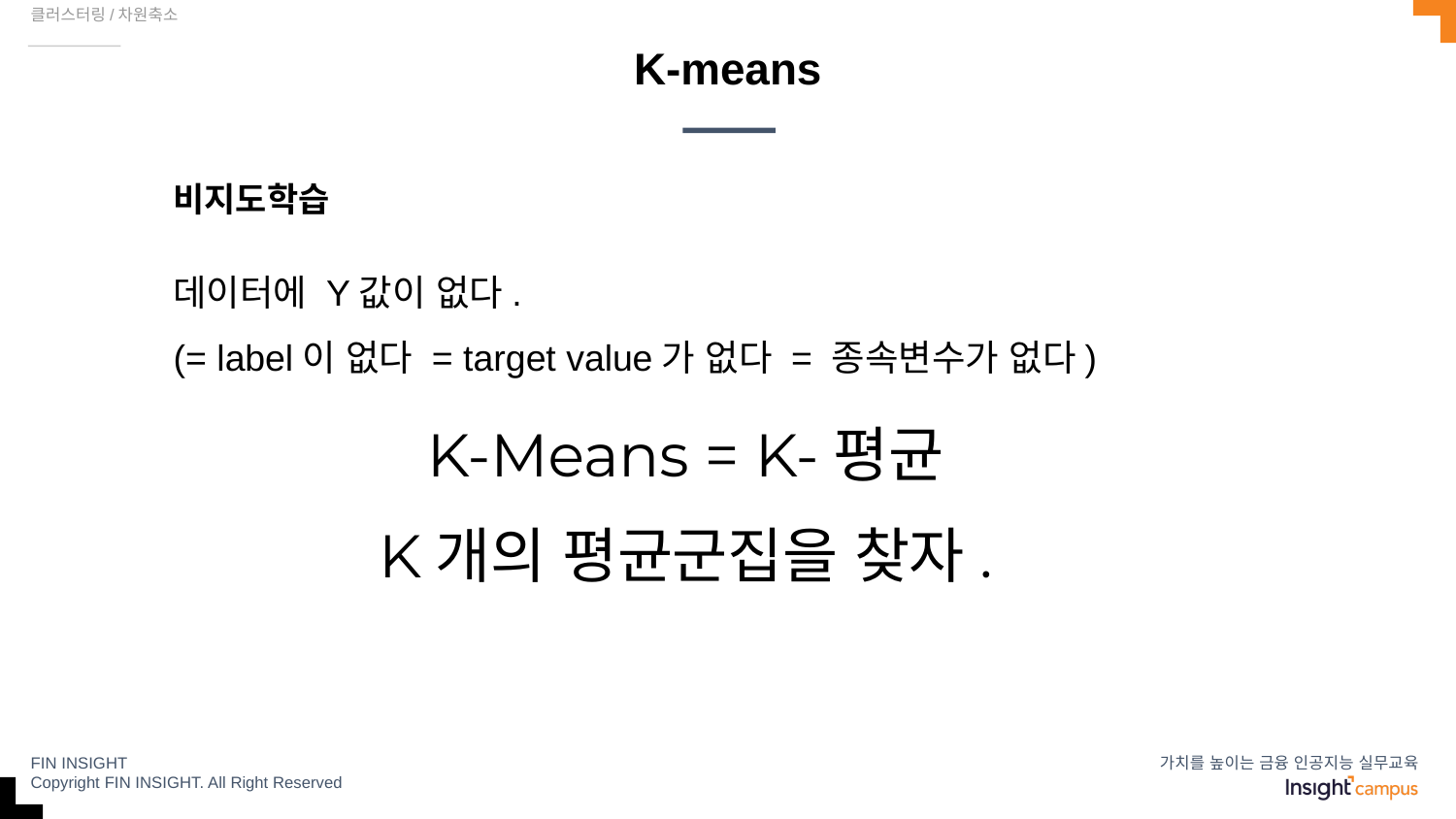

클러스터링/차원축소
# K-means
비지도학습
데이터에 Y값이 없다.
(= label이 없다 = target value가 없다 = 종속변수가 없다)
K-Means = K-평균

K개의 평균군집을 찾자.